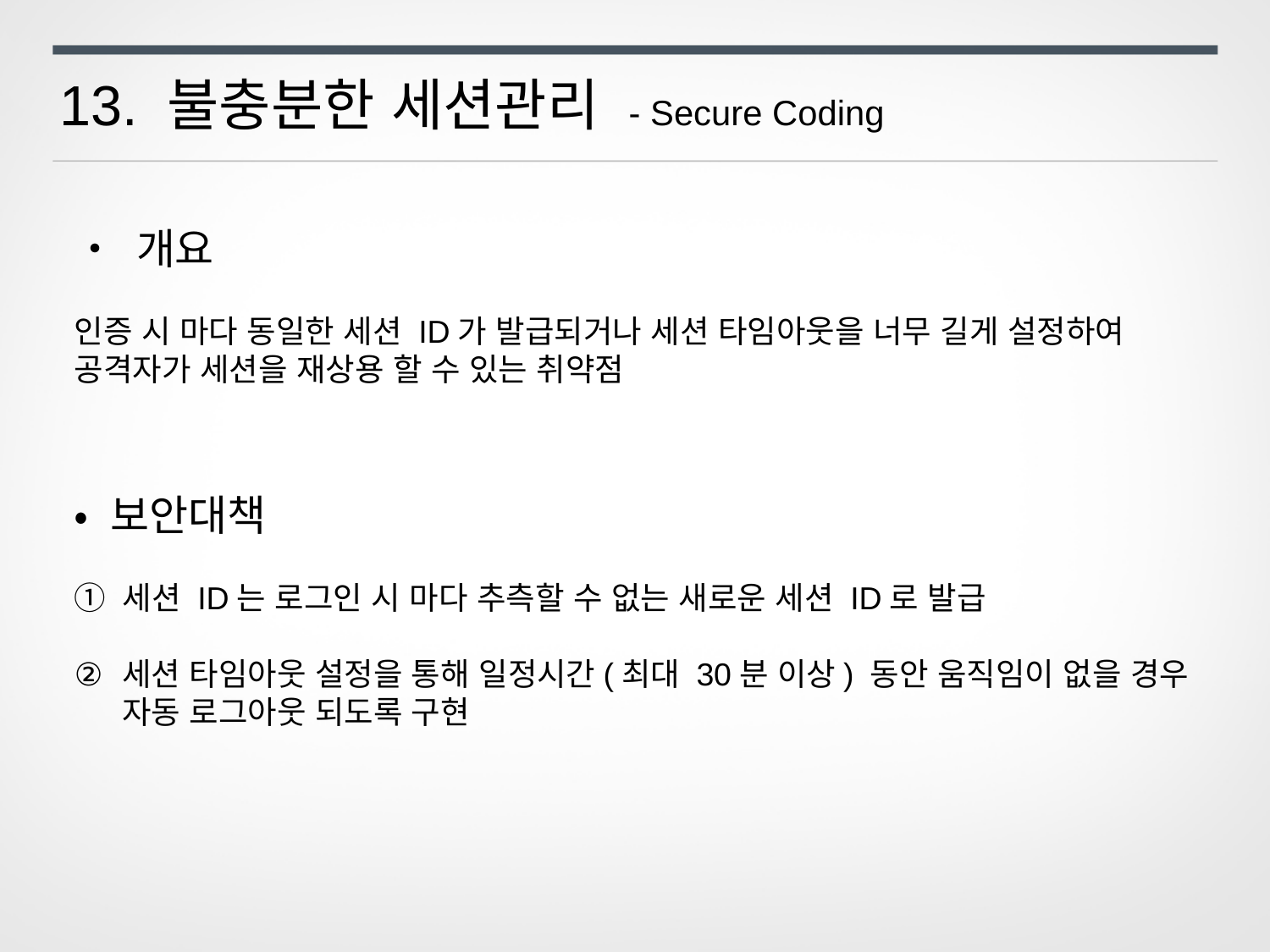

13. 불충분한 세션관리 - Secure Coding
• 개요

인증 시 마다 동일한 세션 ID가 발급되거나 세션 타임아웃을 너무 길게 설정하여 공격자가 세션을 재상용 할 수 있는 취약점

• 보안대책

① 세션 ID는 로그인 시 마다 추측할 수 없는 새로운 세션 ID로 발급

세션 타임아웃 설정을 통해 일정시간(최대 30분 이상) 동안 움직임이 없을 경우 자동 로그아웃 되도록 구현